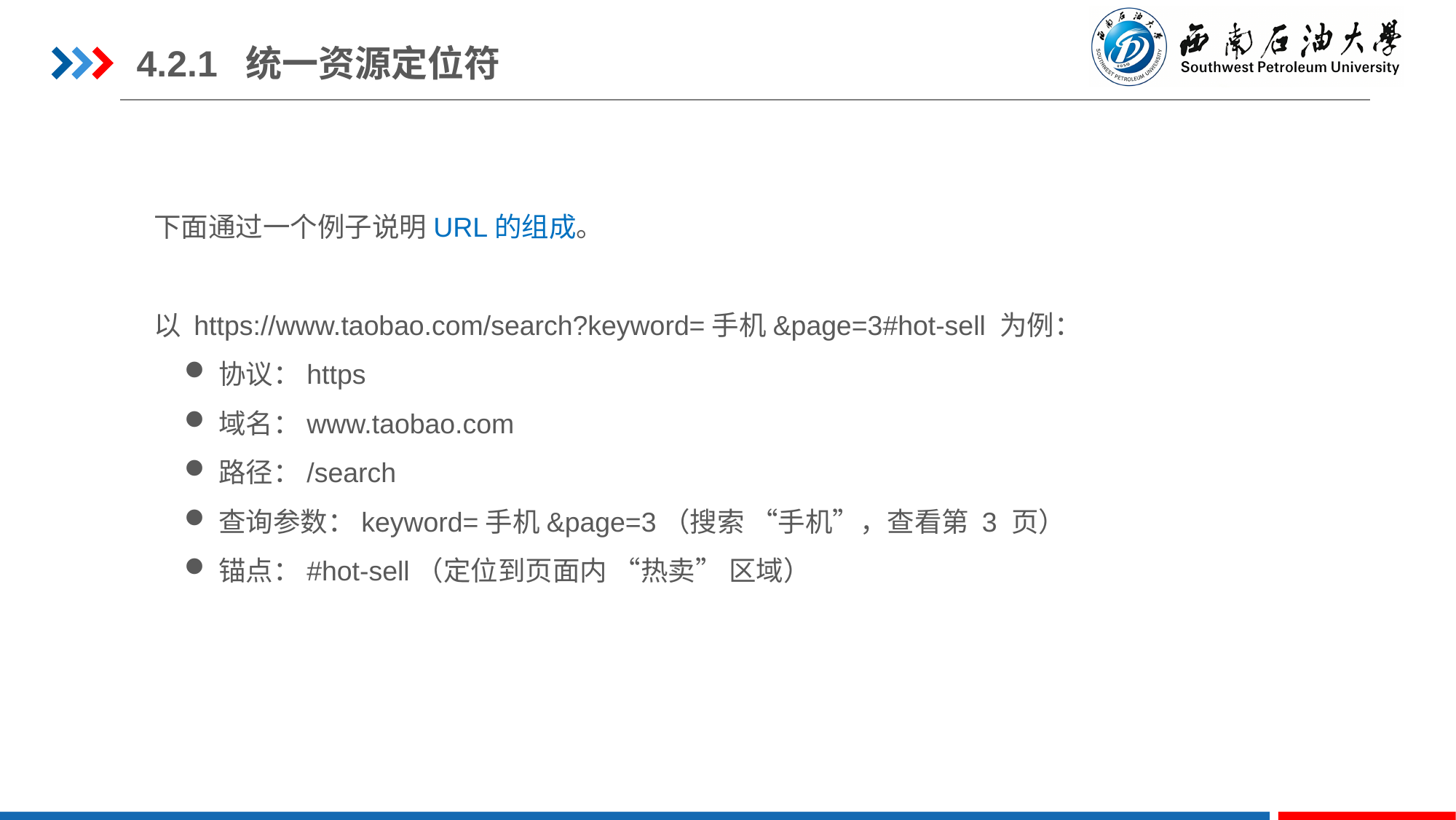

4.2.1	统一资源定位符
下面通过一个例子说明URL的组成。

以 https://www.taobao.com/search?keyword=手机&page=3#hot-sell 为例：
协议：https
域名：www.taobao.com
路径：/search
查询参数：keyword=手机&page=3（搜索 “手机”，查看第 3 页）
锚点：#hot-sell（定位到页面内 “热卖” 区域）